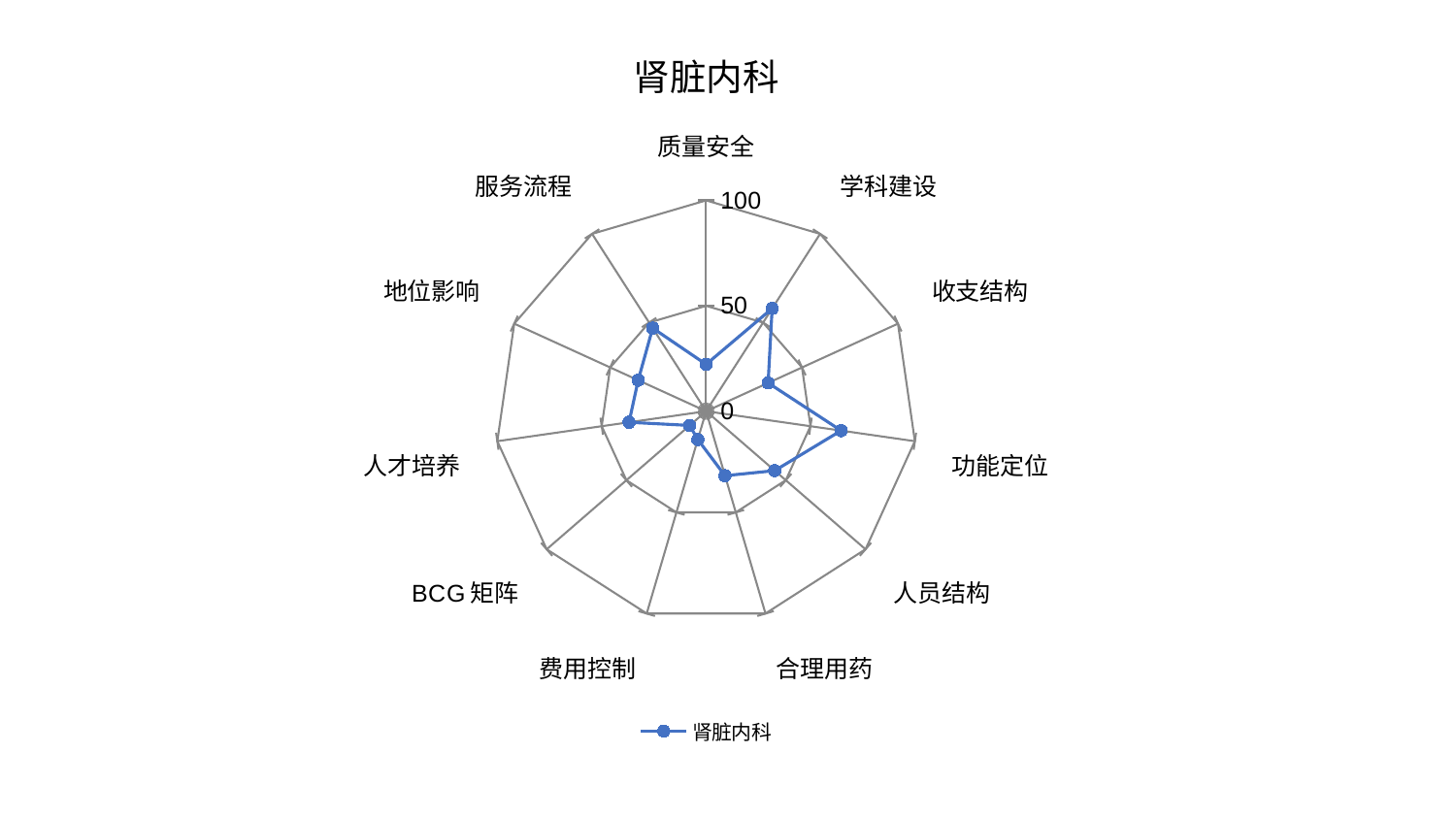

### Chart: 肾脏内科

| Category | 肾脏内科 |
|---|---|
| 质量安全 | 22.243848261023203 |
| 学科建设 | 57.94838873542376 |
| 收支结构 | 32.3519420070212 |
| 功能定位 | 64.66750281835802 |
| 人员结构 | 43.06008953142691 |
| 合理用药 | 31.883288947263726 |
| 费用控制 | 13.989621596892967 |
| BCG矩阵 | 10.296108889099292 |
| 人才培养 | 36.91976713051961 |
| 地位影响 | 35.42669905821669 |
| 服务流程 | 46.88035282378965 |
148